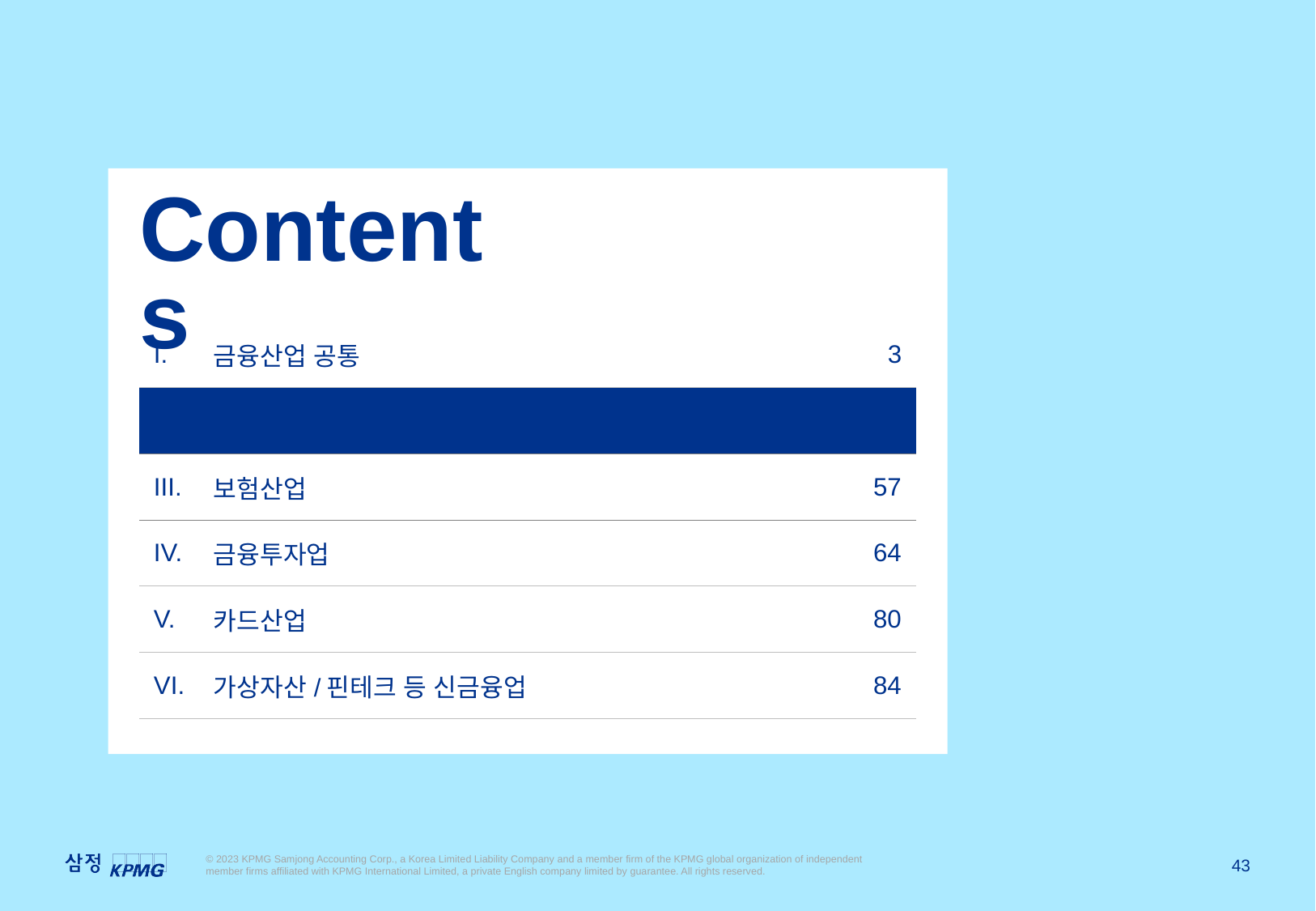

| I. | 금융산업 공통 | 3 |
| --- | --- | --- |
| II. | 은행산업 | 42 |
| III. | 보험산업 | 57 |
| IV. | 금융투자업 | 64 |
| V. | 카드산업 | 80 |
| VI. | 가상자산/핀테크 등 신금융업 | 84 |